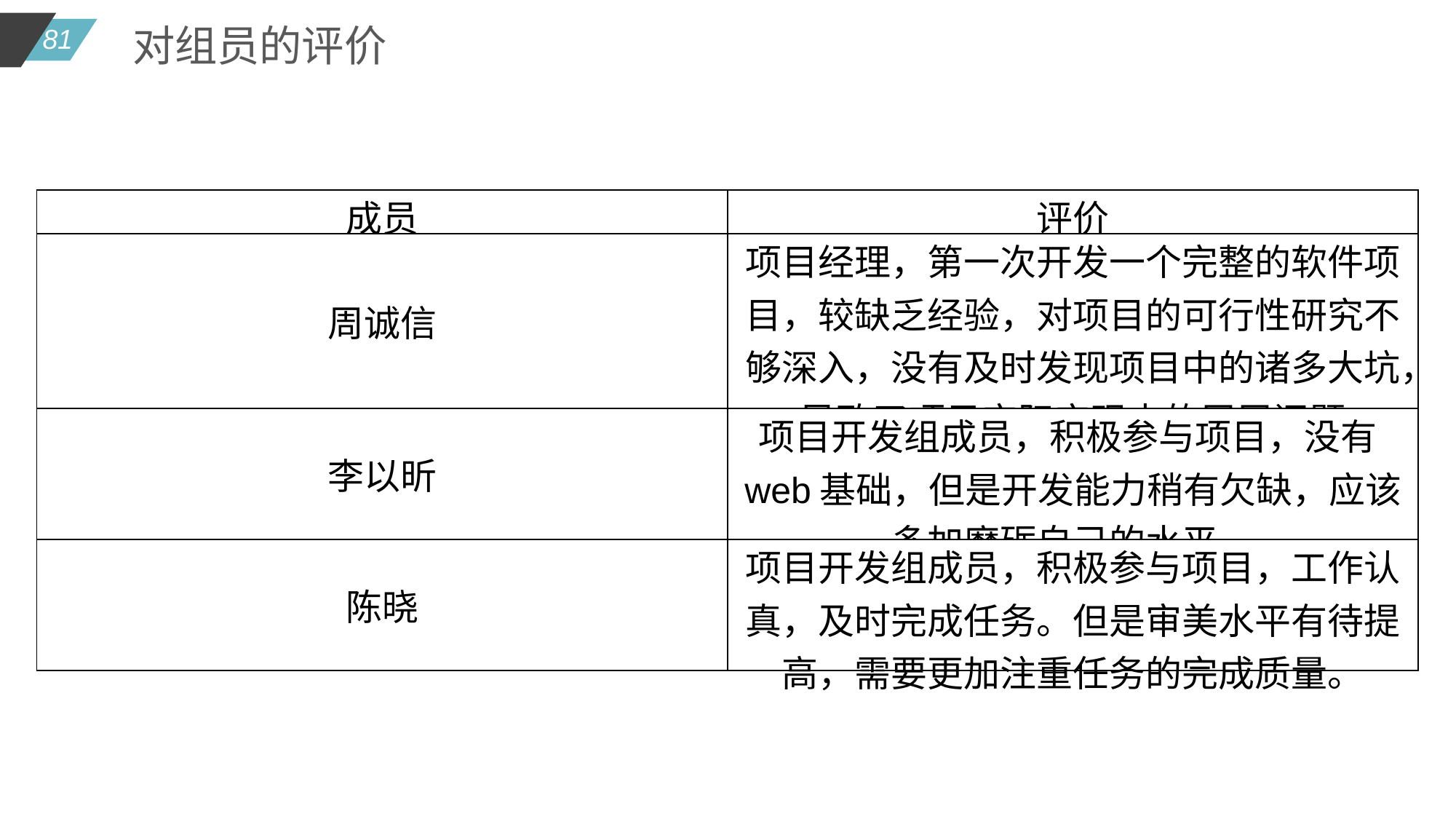

对组员的评价
| 成员 | 评价 |
| --- | --- |
| 周诚信 | 项目经理，第一次开发一个完整的软件项目，较缺乏经验，对项目的可行性研究不够深入，没有及时发现项目中的诸多大坑，导致了项目实际实现中的层层问题 |
| 李以昕 | 项目开发组成员，积极参与项目，没有web基础，但是开发能力稍有欠缺，应该多加磨砺自己的水平。 |
| 陈晓 | 项目开发组成员，积极参与项目，工作认真，及时完成任务。但是审美水平有待提高，需要更加注重任务的完成质量。 |